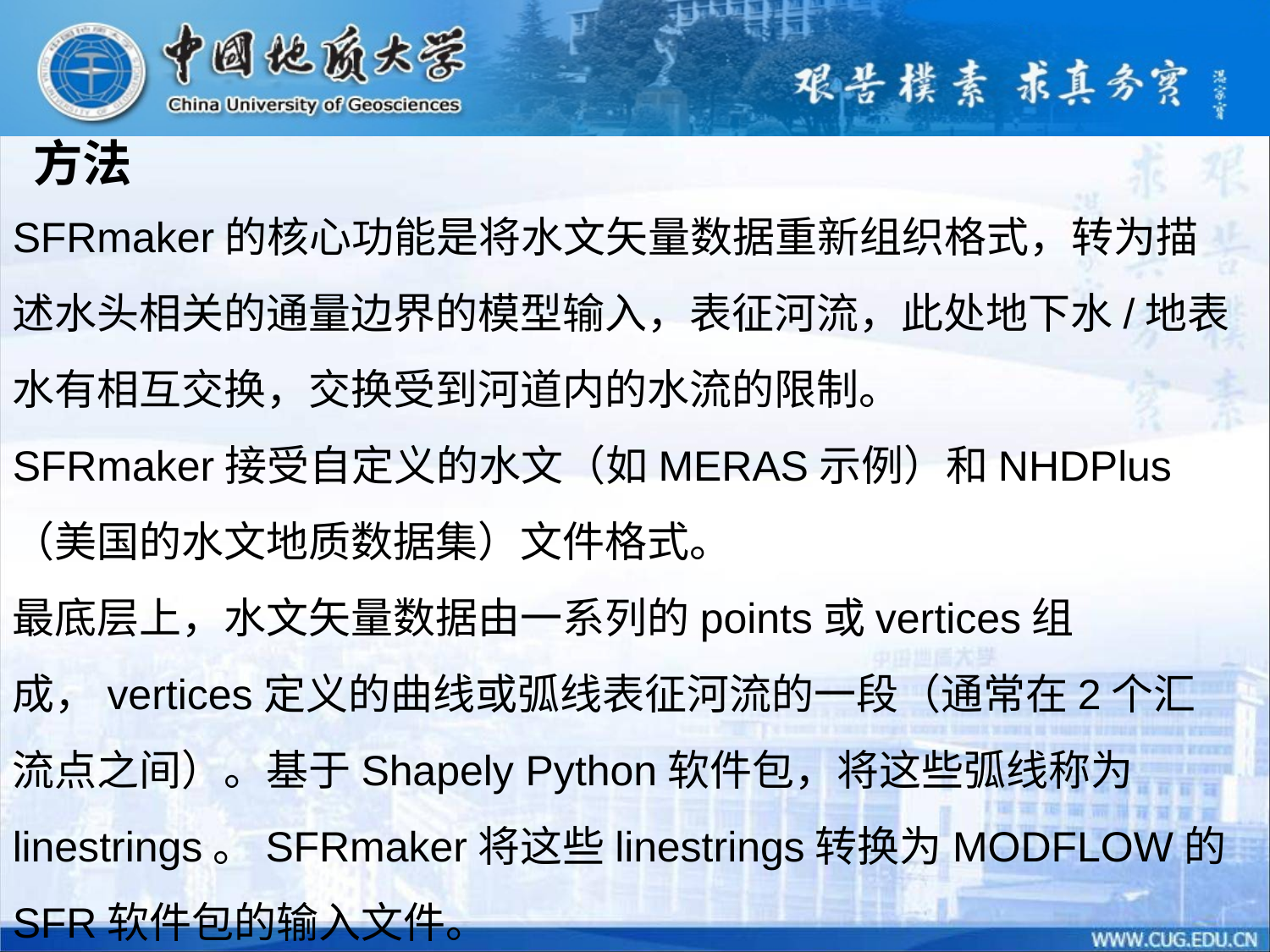

方法
SFRmaker的核心功能是将水文矢量数据重新组织格式，转为描述水头相关的通量边界的模型输入，表征河流，此处地下水/地表水有相互交换，交换受到河道内的水流的限制。
SFRmaker接受自定义的水文（如MERAS示例）和NHDPlus（美国的水文地质数据集）文件格式。
最底层上，水文矢量数据由一系列的points或vertices组成，vertices定义的曲线或弧线表征河流的一段（通常在2个汇流点之间）。基于Shapely Python软件包，将这些弧线称为linestrings。SFRmaker将这些linestrings转换为MODFLOW的SFR软件包的输入文件。